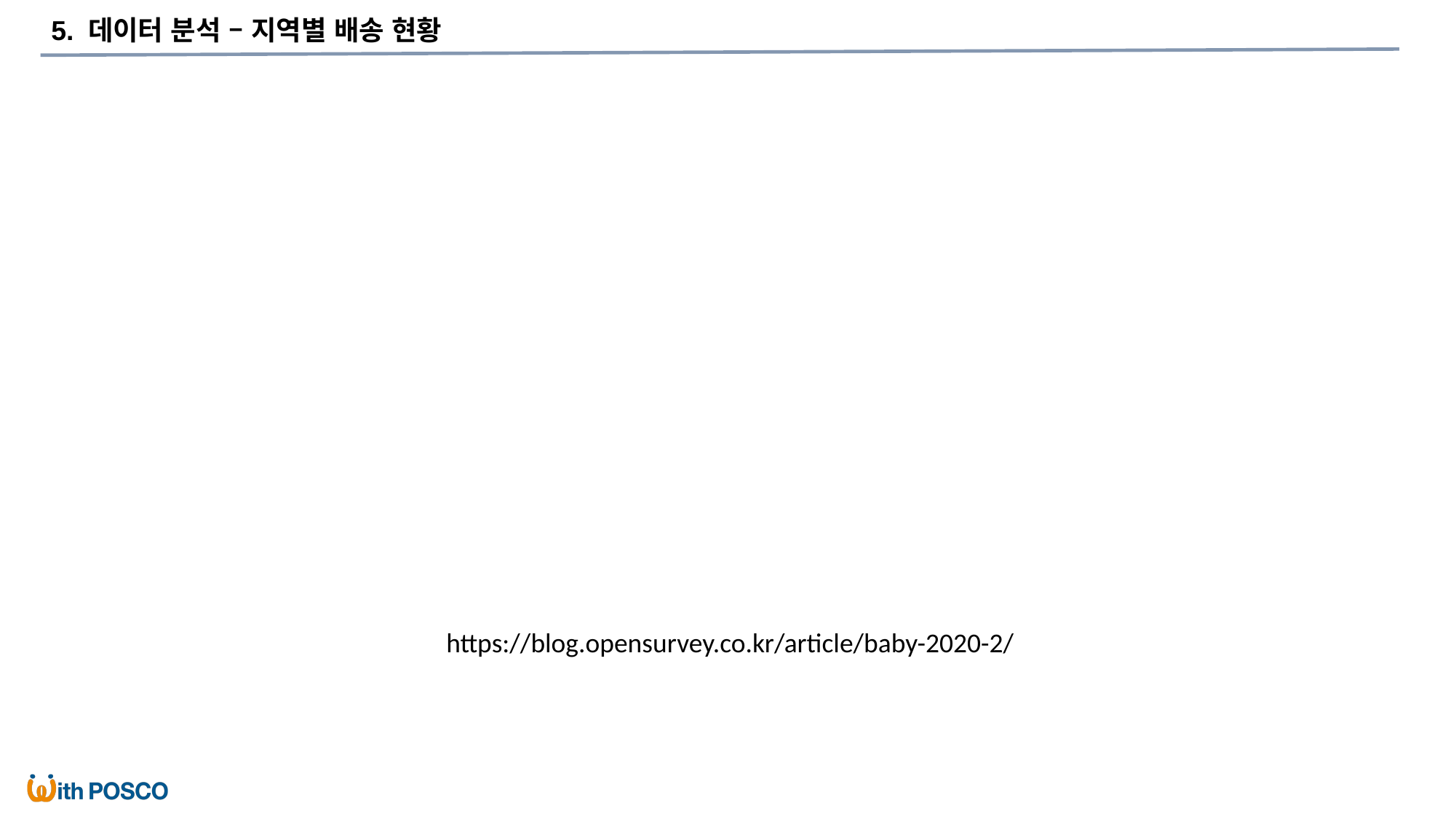

5. 데이터 분석 – 지역별 배송 현황

https://blog.opensurvey.co.kr/article/baby-2020-2/